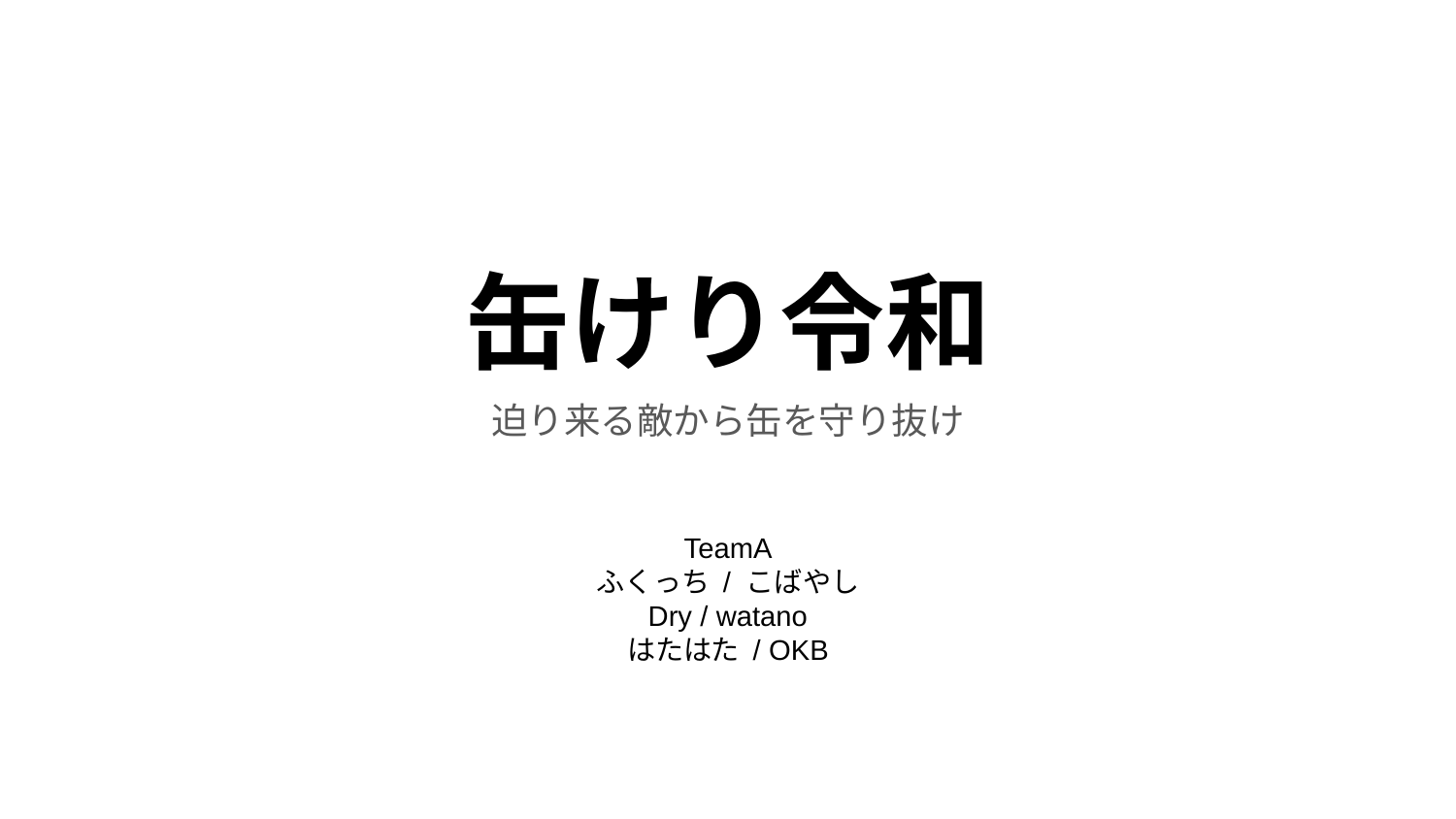

# 缶けり令和
迫り来る敵から缶を守り抜け
TeamA
ふくっち / こばやし
Dry / watano
はたはた / OKB